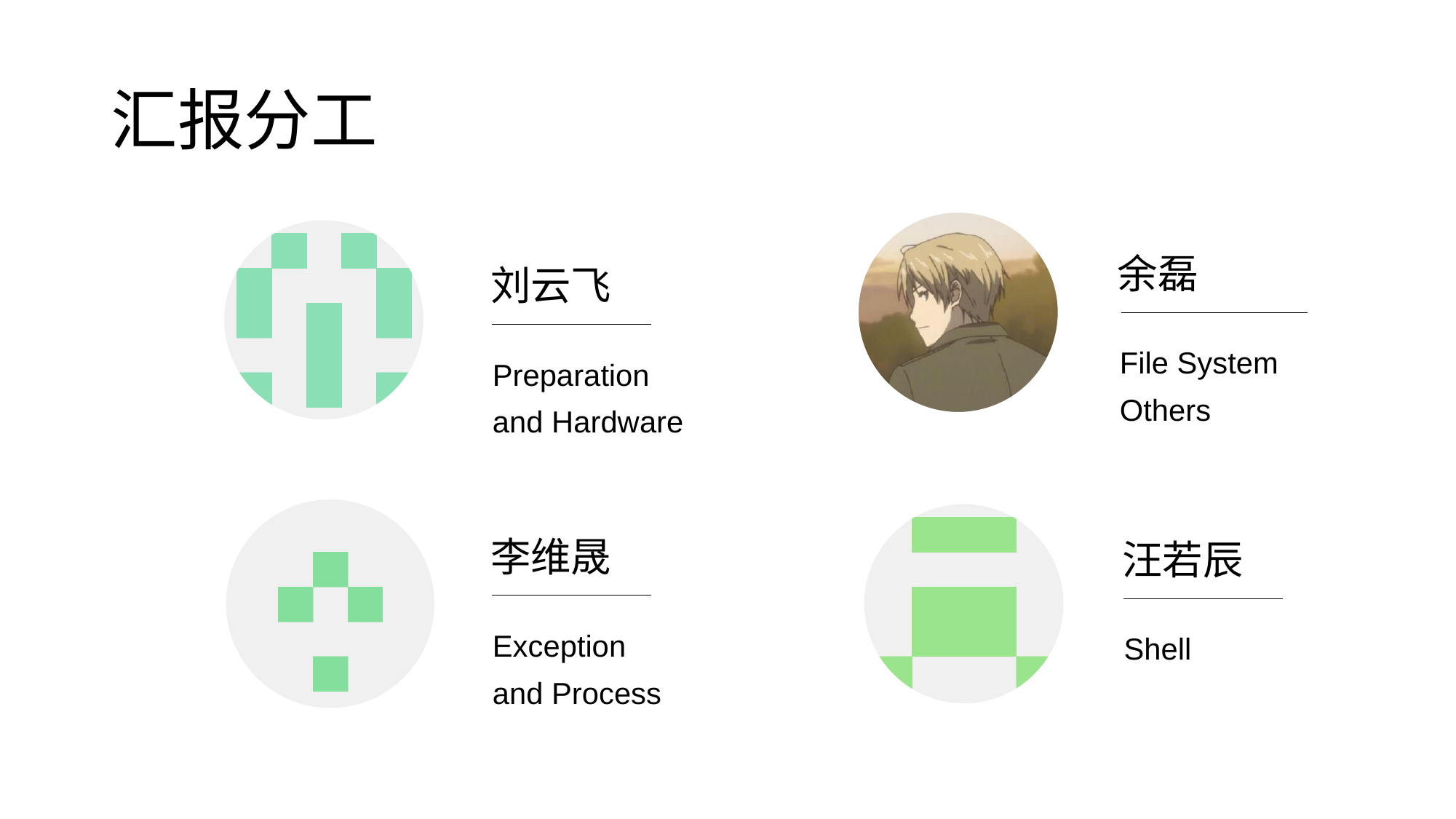

# 汇报分工

余磊
File System
Others
刘云飞
Preparation and Hardware

李维晟
Exception
and Process
汪若辰
Shell